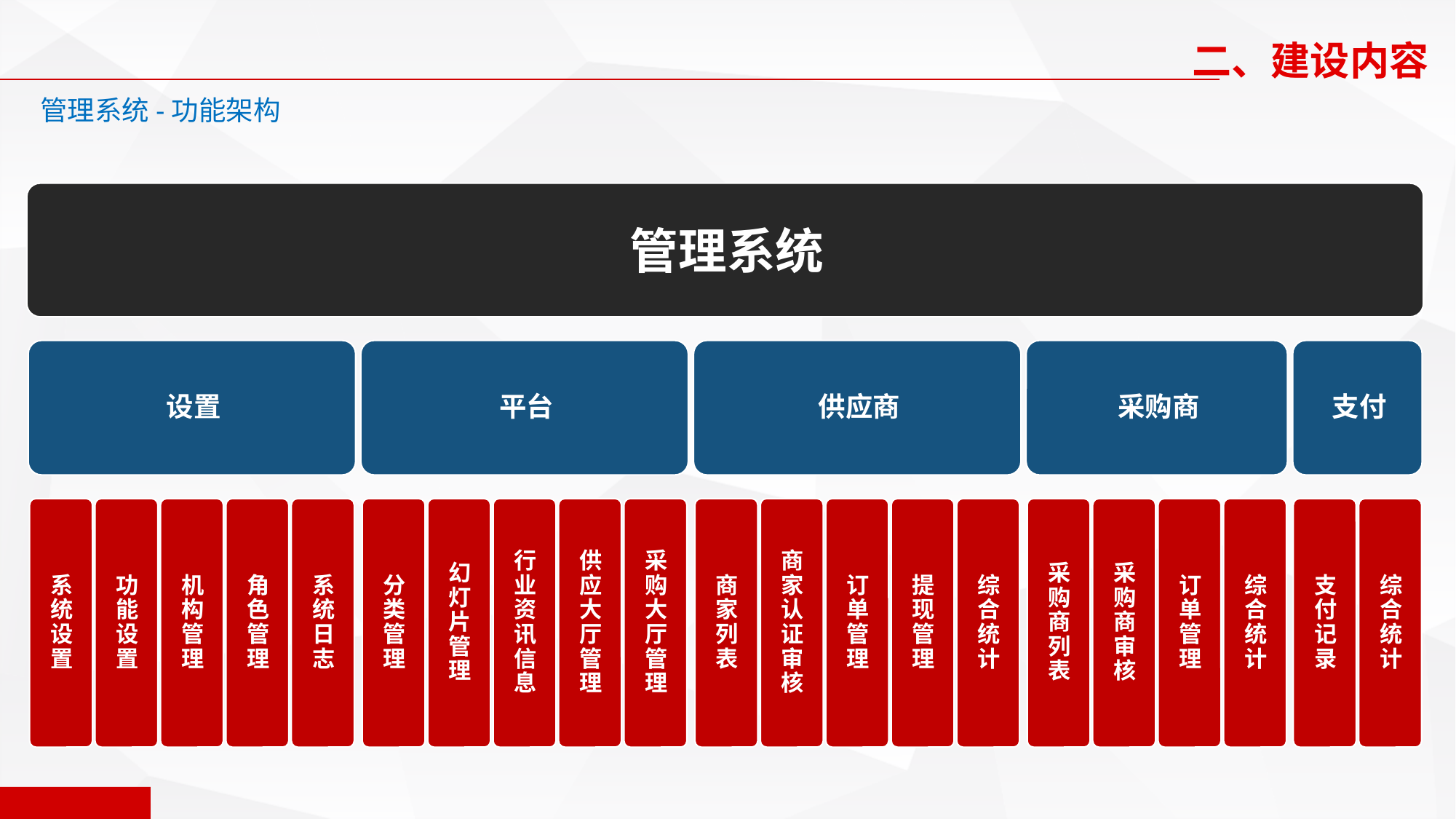

二、建设内容
管理系统-功能架构
管理系统
设置
系统设置
功能设置
机构管理
角色管理
系统日志
平台
分类管理
幻灯片管理
行业资讯信息
供应大厅管理
采购大厅管理
供应商
商家列表
商家认证审核
订单管理
提现管理
综合统计
采购商
采购商列表
采购商审核
订单管理
综合统计
支付
支付记录
综合统计
功能架构图